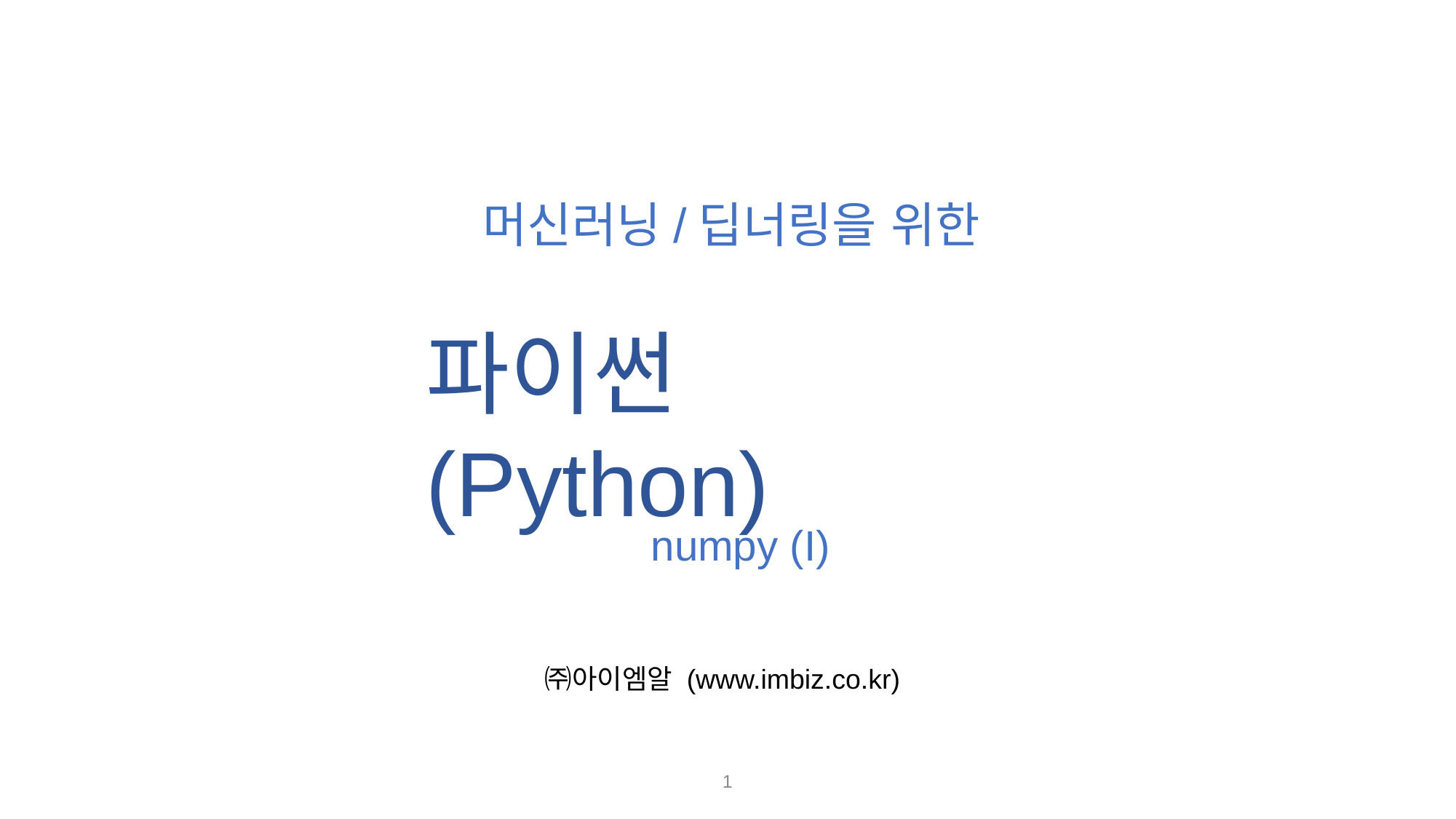

머신러닝/딥너링을 위한
파이썬(Python)
numpy (I)
㈜아이엠알 (www.imbiz.co.kr)
1